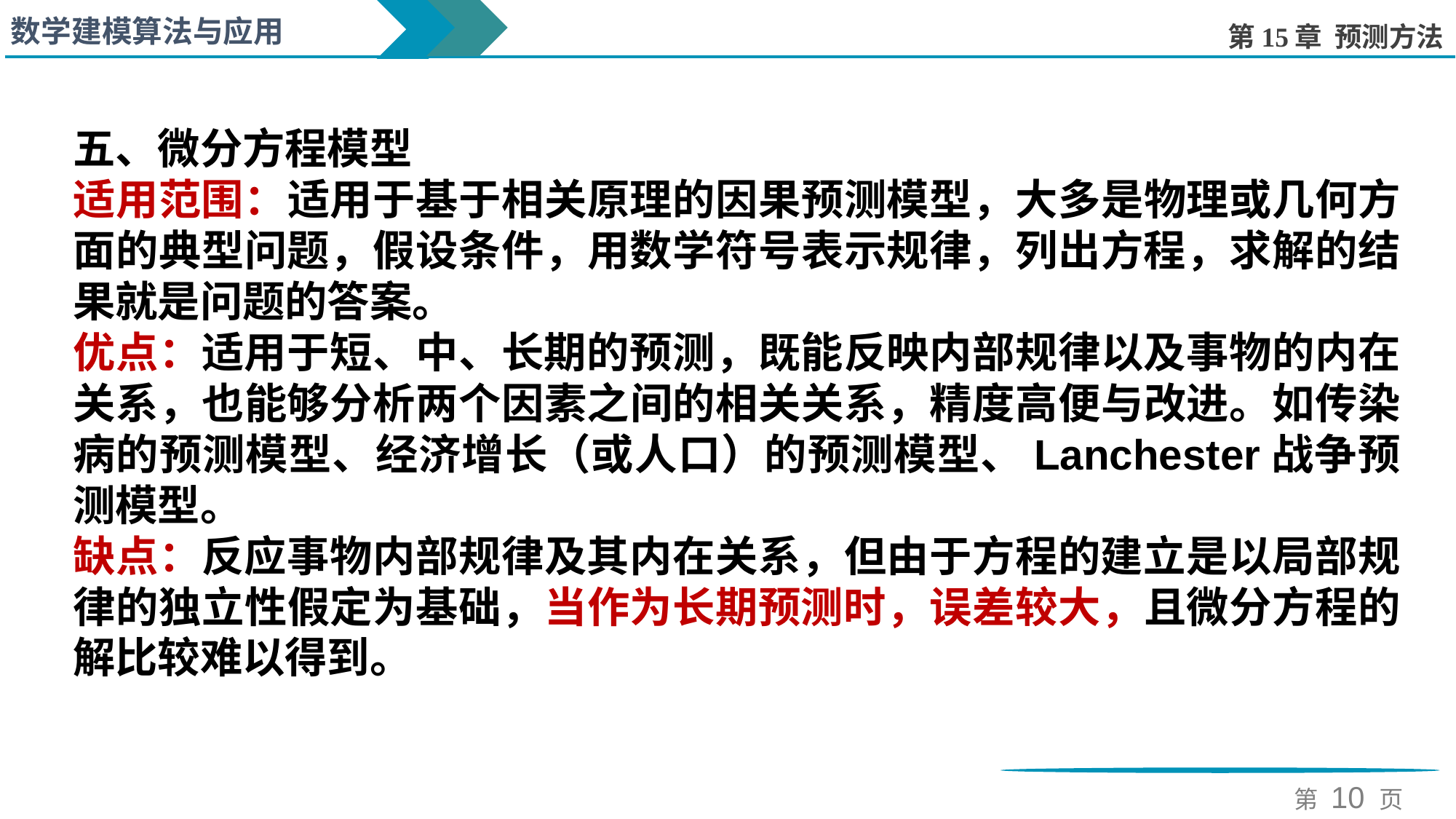

五、微分方程模型
适用范围：适用于基于相关原理的因果预测模型，大多是物理或几何方面的典型问题，假设条件，用数学符号表示规律，列出方程，求解的结果就是问题的答案。
优点：适用于短、中、长期的预测，既能反映内部规律以及事物的内在关系，也能够分析两个因素之间的相关关系，精度高便与改进。如传染病的预测模型、经济增长（或人口）的预测模型、Lanchester战争预测模型。
缺点：反应事物内部规律及其内在关系，但由于方程的建立是以局部规律的独立性假定为基础，当作为长期预测时，误差较大，且微分方程的解比较难以得到。